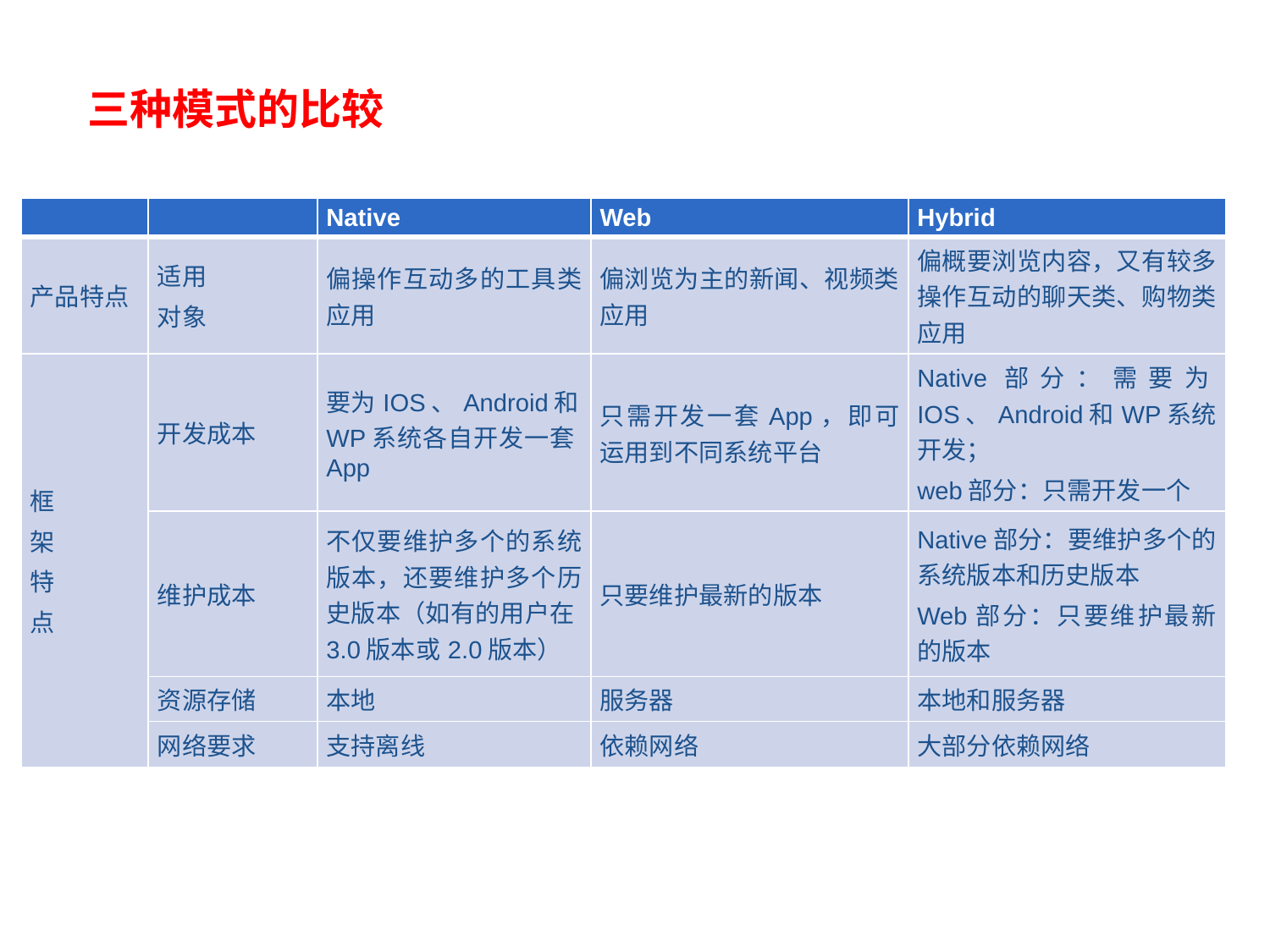

三种模式的比较
|  |  | Native | Web | Hybrid |
| --- | --- | --- | --- | --- |
| 产品特点 | 适用 对象 | 偏操作互动多的工具类应用 | 偏浏览为主的新闻、视频类应用 | 偏概要浏览内容，又有较多操作互动的聊天类、购物类应用 |
| 框 架 特 点 | 开发成本 | 要为IOS、Android和WP系统各自开发一套App | 只需开发一套App，即可运用到不同系统平台 | Native部分：需要为IOS、Android和WP系统开发； web部分：只需开发一个 |
|  | 维护成本 | 不仅要维护多个的系统版本，还要维护多个历史版本（如有的用户在3.0版本或2.0版本） | 只要维护最新的版本 | Native部分：要维护多个的系统版本和历史版本 Web部分：只要维护最新的版本 |
|  | 资源存储 | 本地 | 服务器 | 本地和服务器 |
|  | 网络要求 | 支持离线 | 依赖网络 | 大部分依赖网络 |